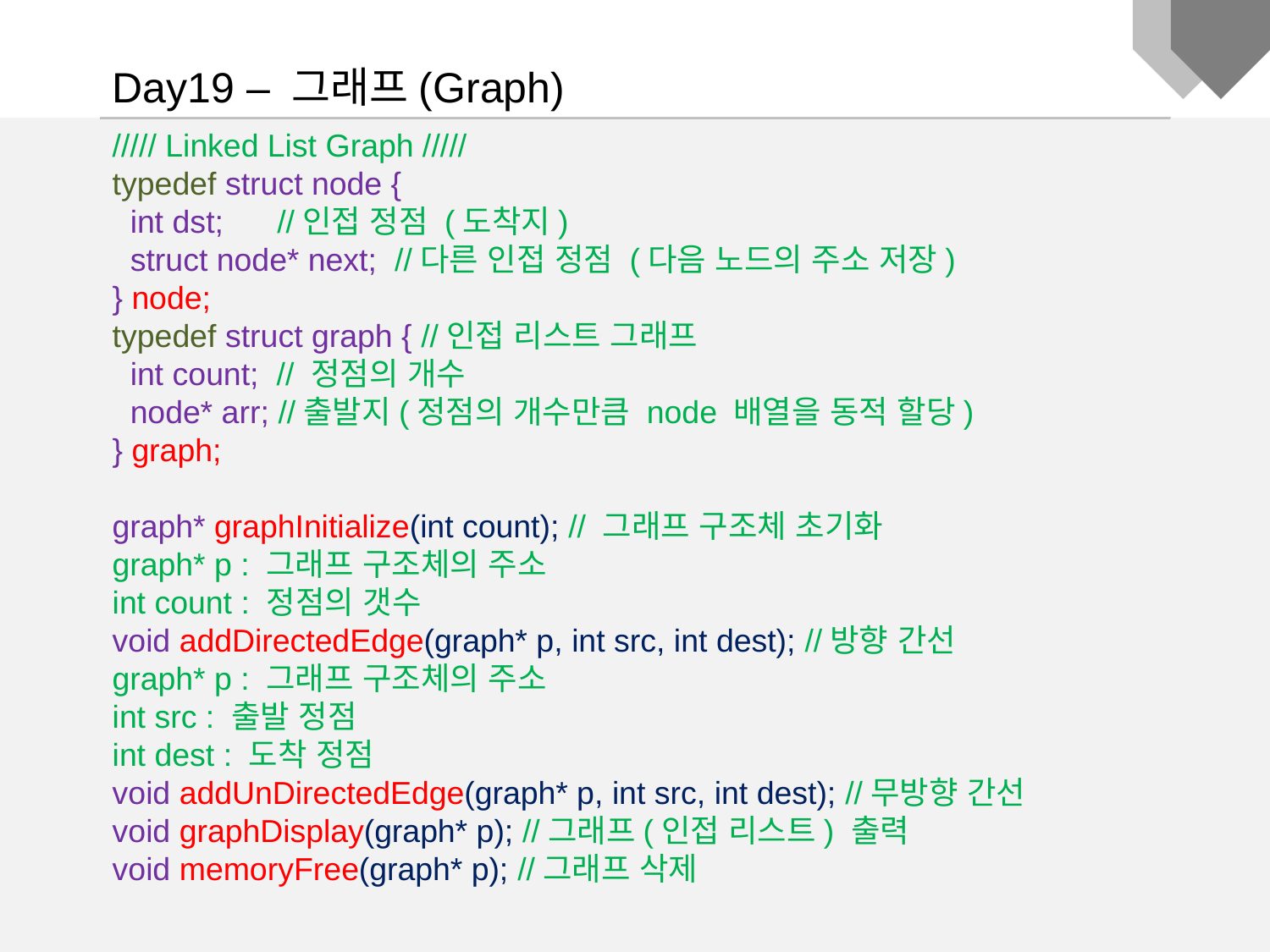

Day19 – 그래프(Graph)
///// Linked List Graph /////
typedef struct node {
  int dst;      //인접 정점 (도착지)
  struct node* next;  //다른 인접 정점 (다음 노드의 주소 저장)
} node;
typedef struct graph { //인접 리스트 그래프
  int count;  // 정점의 개수
  node* arr; //출발지(정점의 개수만큼 node 배열을 동적 할당)
} graph;

graph* graphInitialize(int count); // 그래프 구조체 초기화
graph* p : 그래프 구조체의 주소
int count : 정점의 갯수
void addDirectedEdge(graph* p, int src, int dest); //방향 간선
graph* p : 그래프 구조체의 주소
int src : 출발 정점
int dest : 도착 정점
void addUnDirectedEdge(graph* p, int src, int dest); //무방향 간선
void graphDisplay(graph* p); //그래프(인접 리스트) 출력
void memoryFree(graph* p); //그래프 삭제